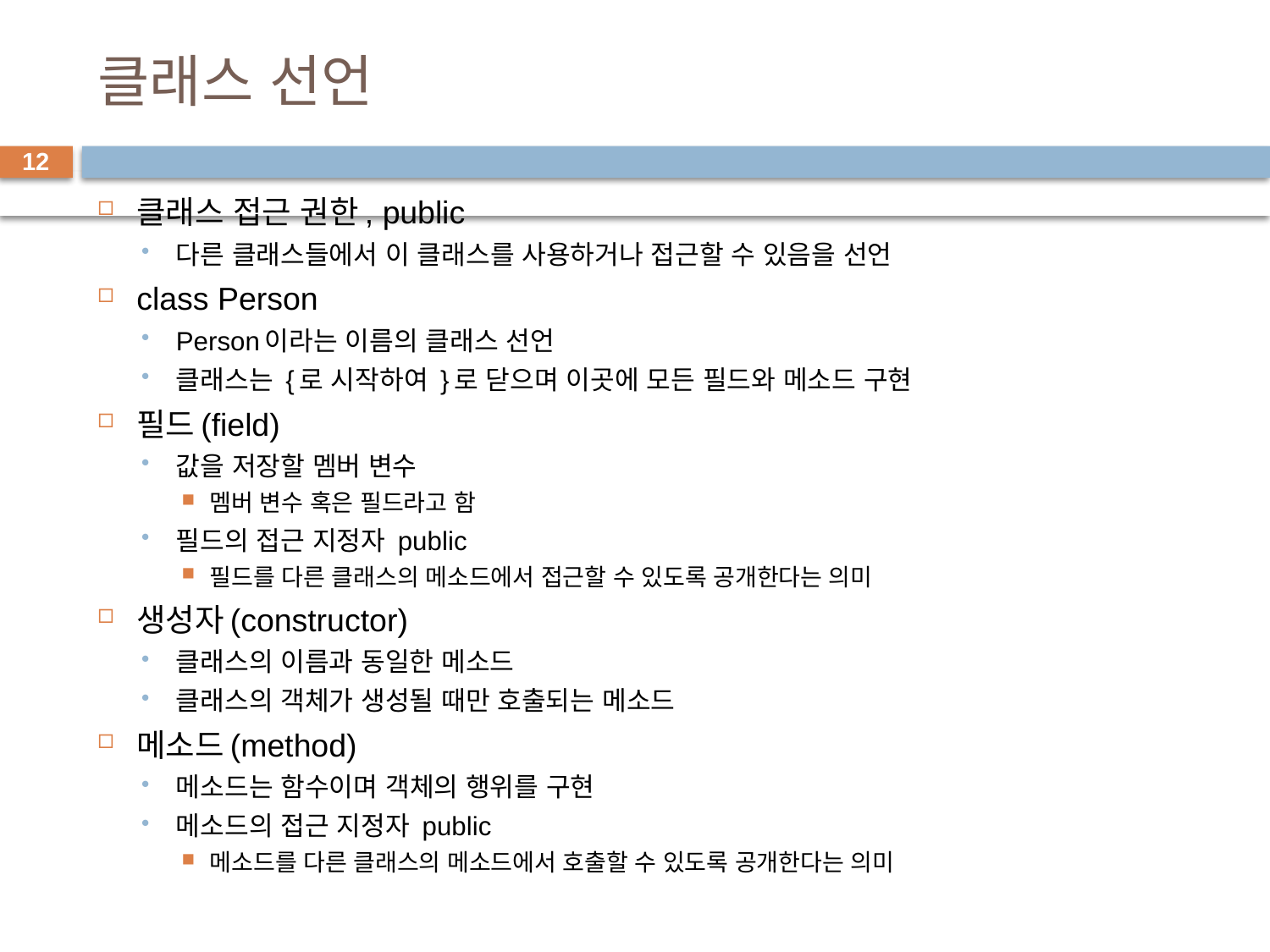

# 클래스 선언
12
클래스 접근 권한, public
다른 클래스들에서 이 클래스를 사용하거나 접근할 수 있음을 선언
class Person
Person이라는 이름의 클래스 선언
클래스는 {로 시작하여 }로 닫으며 이곳에 모든 필드와 메소드 구현
필드(field)
값을 저장할 멤버 변수
멤버 변수 혹은 필드라고 함
필드의 접근 지정자 public
필드를 다른 클래스의 메소드에서 접근할 수 있도록 공개한다는 의미
생성자(constructor)
클래스의 이름과 동일한 메소드
클래스의 객체가 생성될 때만 호출되는 메소드
메소드(method)
메소드는 함수이며 객체의 행위를 구현
메소드의 접근 지정자 public
메소드를 다른 클래스의 메소드에서 호출할 수 있도록 공개한다는 의미